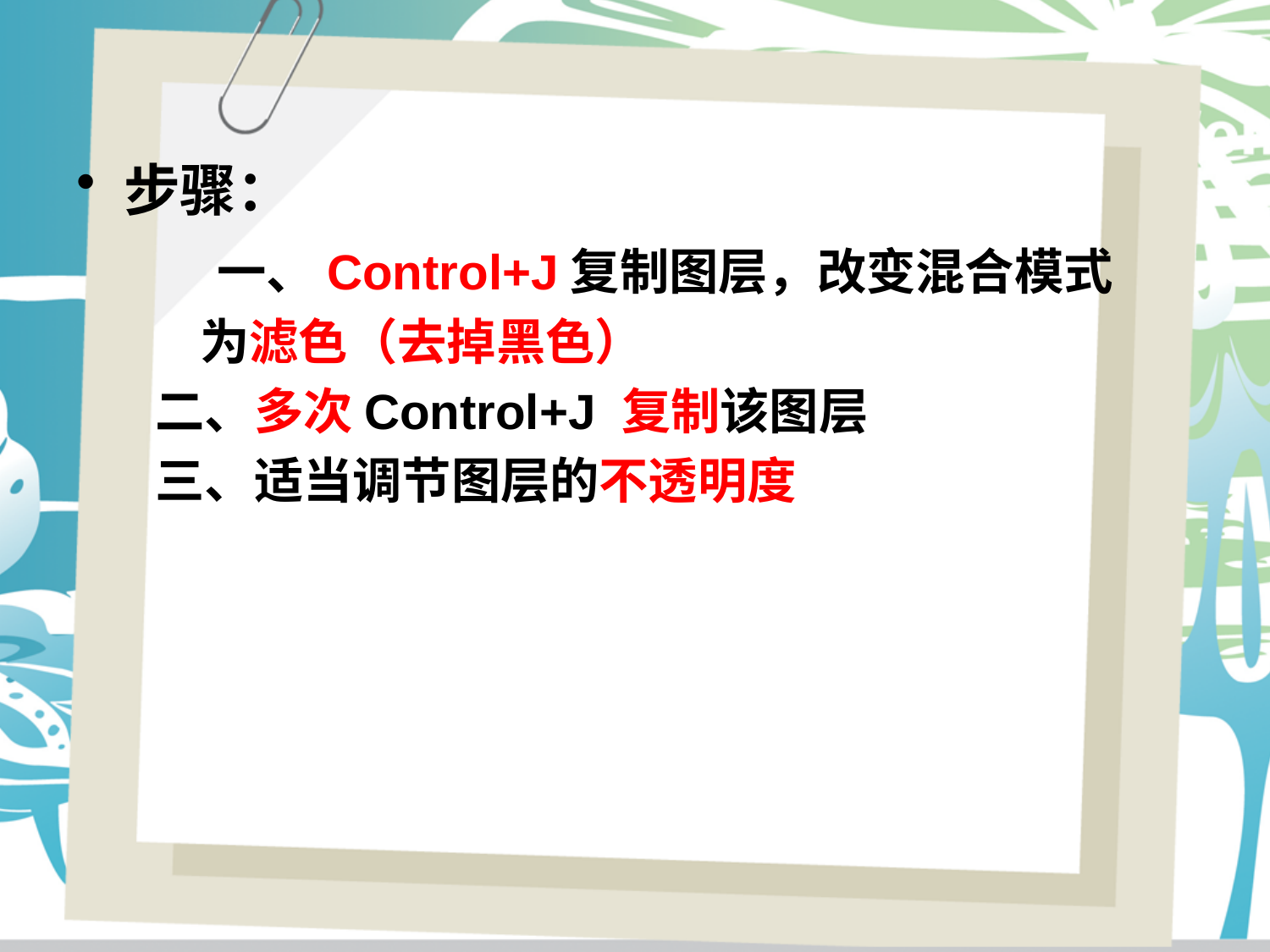

步骤：
          一、Control+J复制图层，改变混合模式
          为滤色（去掉黑色）
      二、多次Control+J 复制该图层
      三、适当调节图层的不透明度